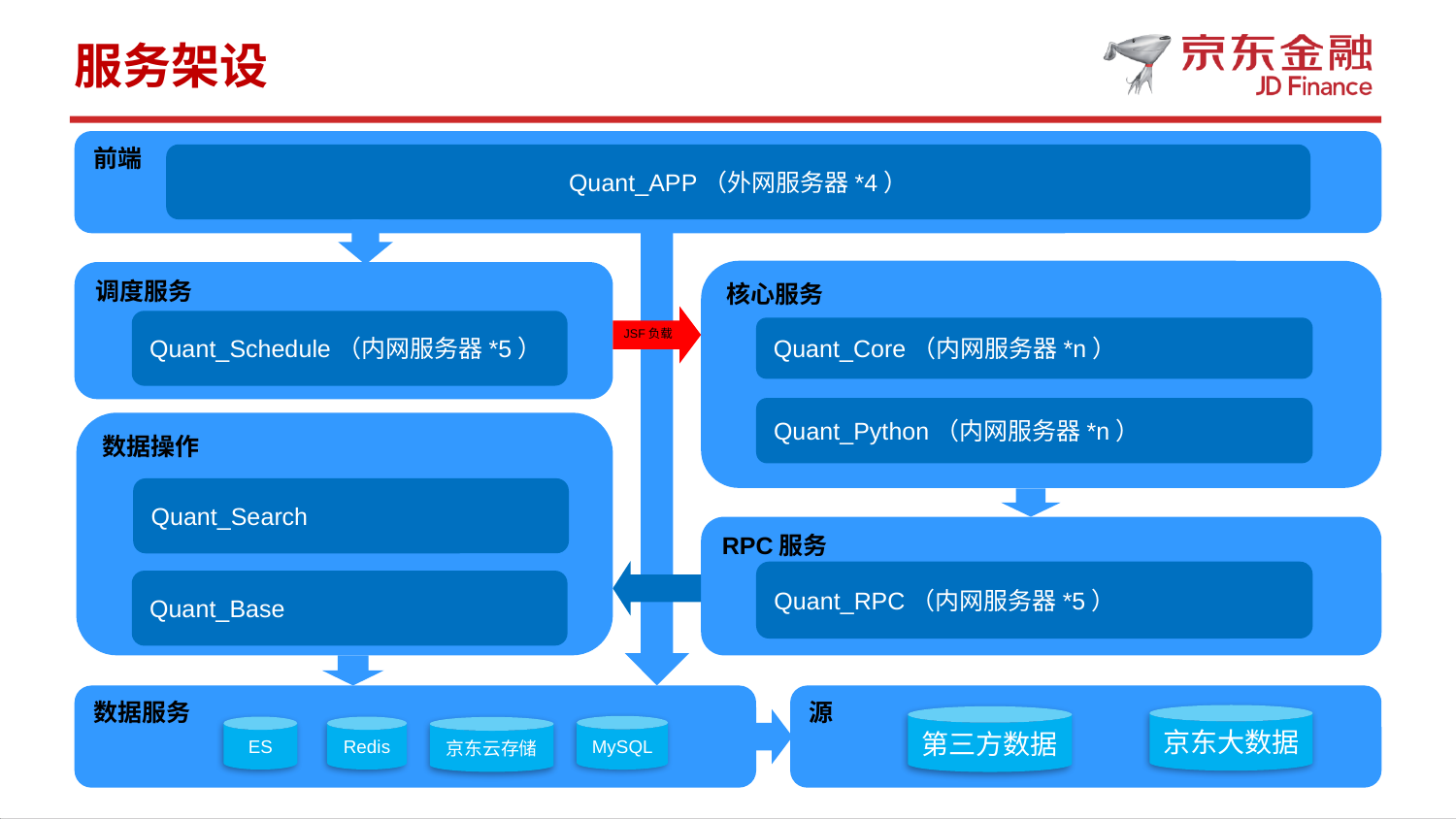

服务架设
前端
Quant_APP（外网服务器*4）

核心服务
调度服务
JSF负载
Quant_Schedule（内网服务器*5）
Quant_Core（内网服务器*n）
Quant_Python（内网服务器*n）
数据操作
Quant_Search

RPC服务

Quant_RPC（内网服务器*5）
Quant_Base

源
数据服务
京东大数据
第三方数据

MySQL
ES
Redis
京东云存储